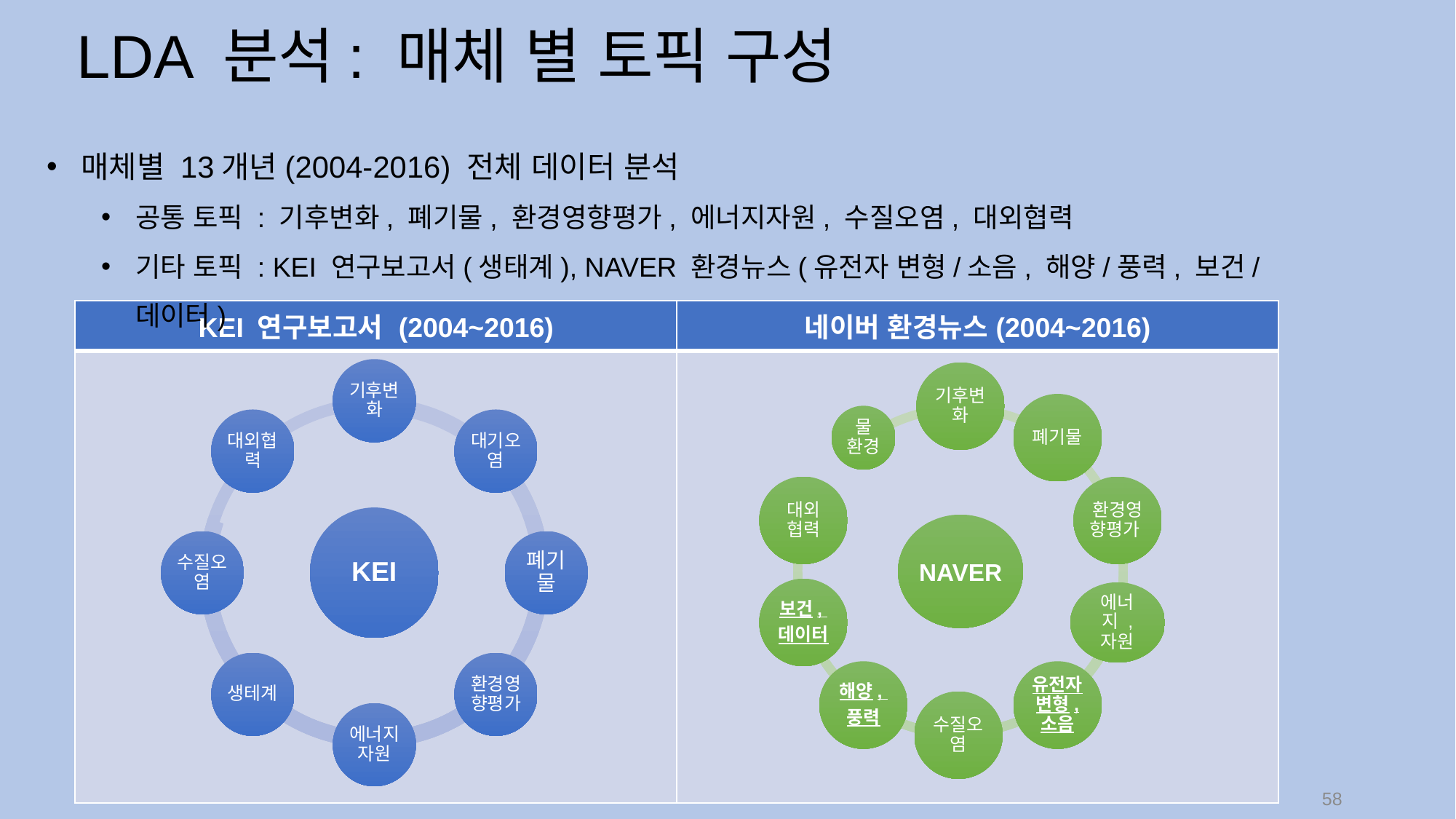

LDA 분석: 매체 별 토픽 구성
매체별 13개년(2004-2016) 전체 데이터 분석
공통 토픽 : 기후변화, 폐기물, 환경영향평가, 에너지자원, 수질오염, 대외협력
기타 토픽 : KEI 연구보고서(생태계), NAVER 환경뉴스(유전자 변형/소음, 해양/풍력, 보건/데이터)
| KEI 연구보고서 (2004~2016) | 네이버 환경뉴스(2004~2016) |
| --- | --- |
|  |  |
KEI
기후변화
대기오염
폐기물
환경영향평가
에너지
자원
생테계
수질오염
대외협력
NAVER
기후변화
폐기물
환경영향평가
에너지 , 자원
유전자 변형, 소음
수질오염
해양,
풍력
보건,
데이터
대외 협력
물 환경
58